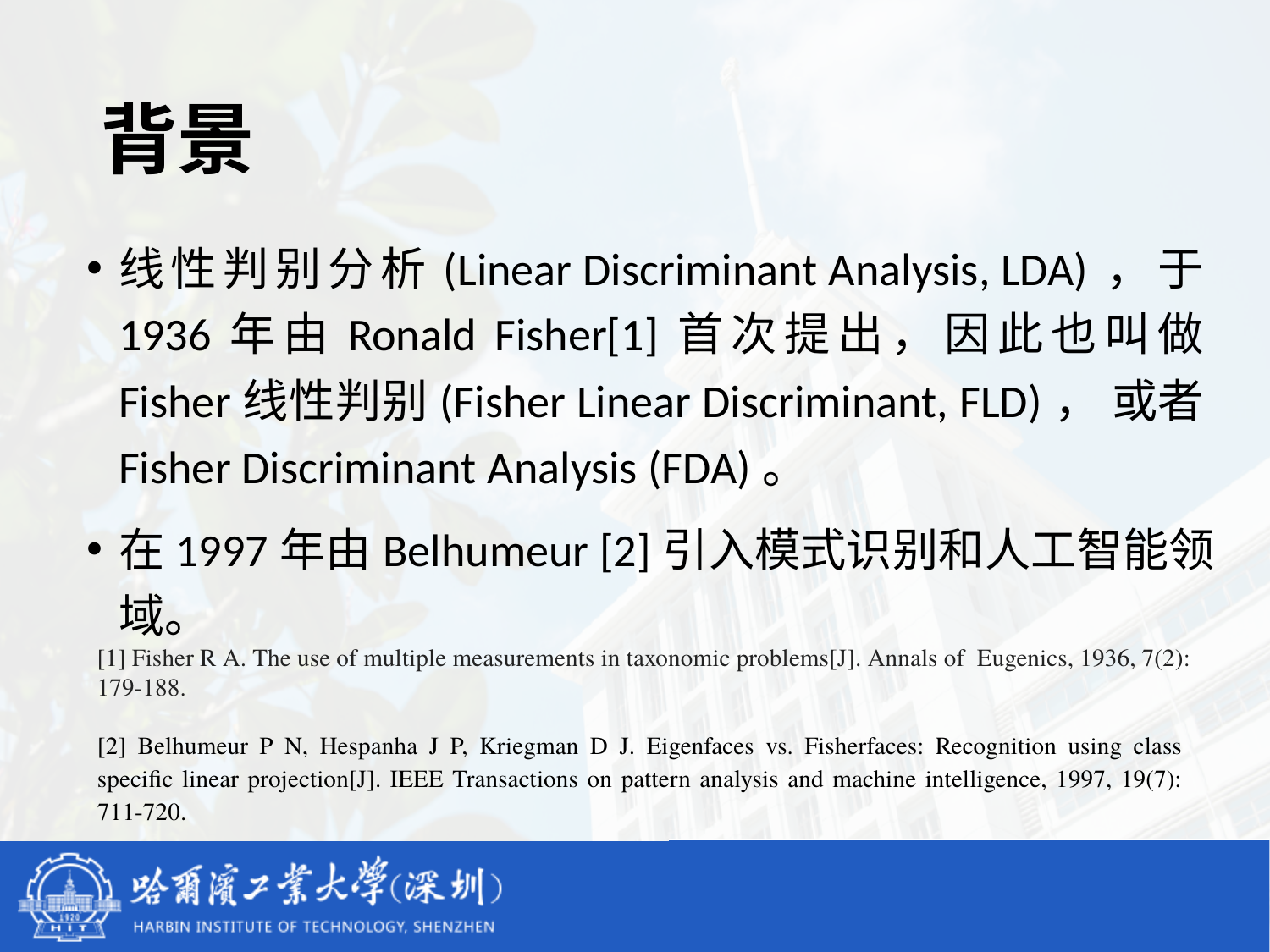

# 背景
线性判别分析(Linear Discriminant Analysis, LDA)，于1936年由Ronald Fisher[1]首次提出，因此也叫做Fisher线性判别(Fisher Linear Discriminant, FLD)， 或者Fisher Discriminant Analysis (FDA)。
在1997年由Belhumeur [2]引入模式识别和人工智能领域。
[1] Fisher R A. The use of multiple measurements in taxonomic problems[J]. Annals of  Eugenics, 1936, 7(2): 179-188.
| [2] Belhumeur P N, Hespanha J P, Kriegman D J. Eigenfaces vs. Fisherfaces: Recognition using class specific linear projection[J]. IEEE Transactions on pattern analysis and machine intelligence, 1997, 19(7): 711-720. |
| --- |